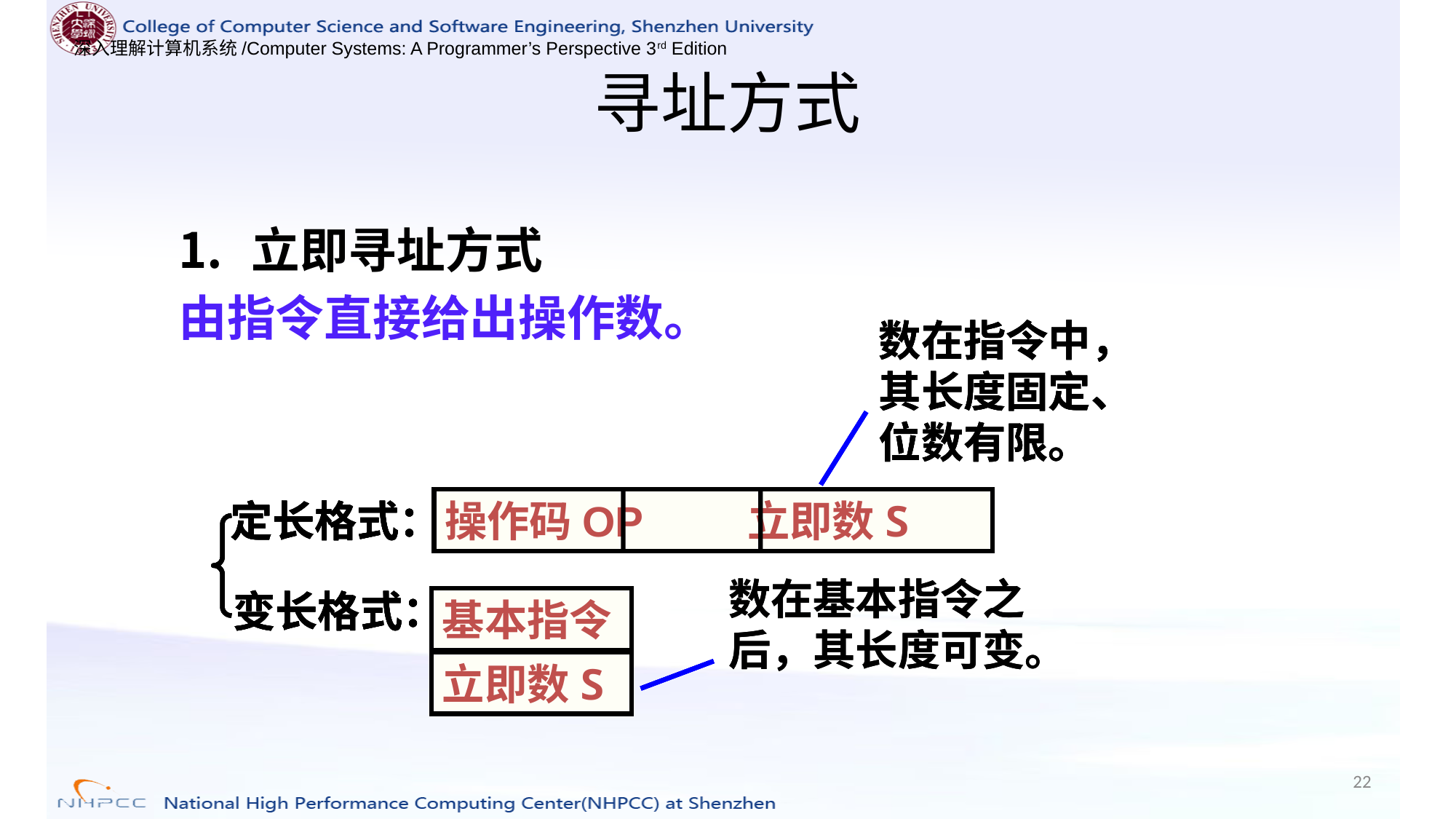

# 寻址方式
立即寻址方式
由指令直接给出操作数。
数在指令中，其长度固定、位数有限。
数在指令中，其长度固定、位数有限。
数在指令中，其长度固定、位数有限。

定长格式：
定长格式：
定长格式：
定长格式：
操作码OP        立即数S
操作码OP        立即数S
操作码OP        立即数S
操作码OP        立即数S

数在基本指令之后，其长度可变。
数在基本指令之后，其长度可变。
变长格式：
变长格式：
变长格式：
变长格式：
基本指令
立即数S
基本指令
立即数S
基本指令
立即数S
基本指令
立即数S

22